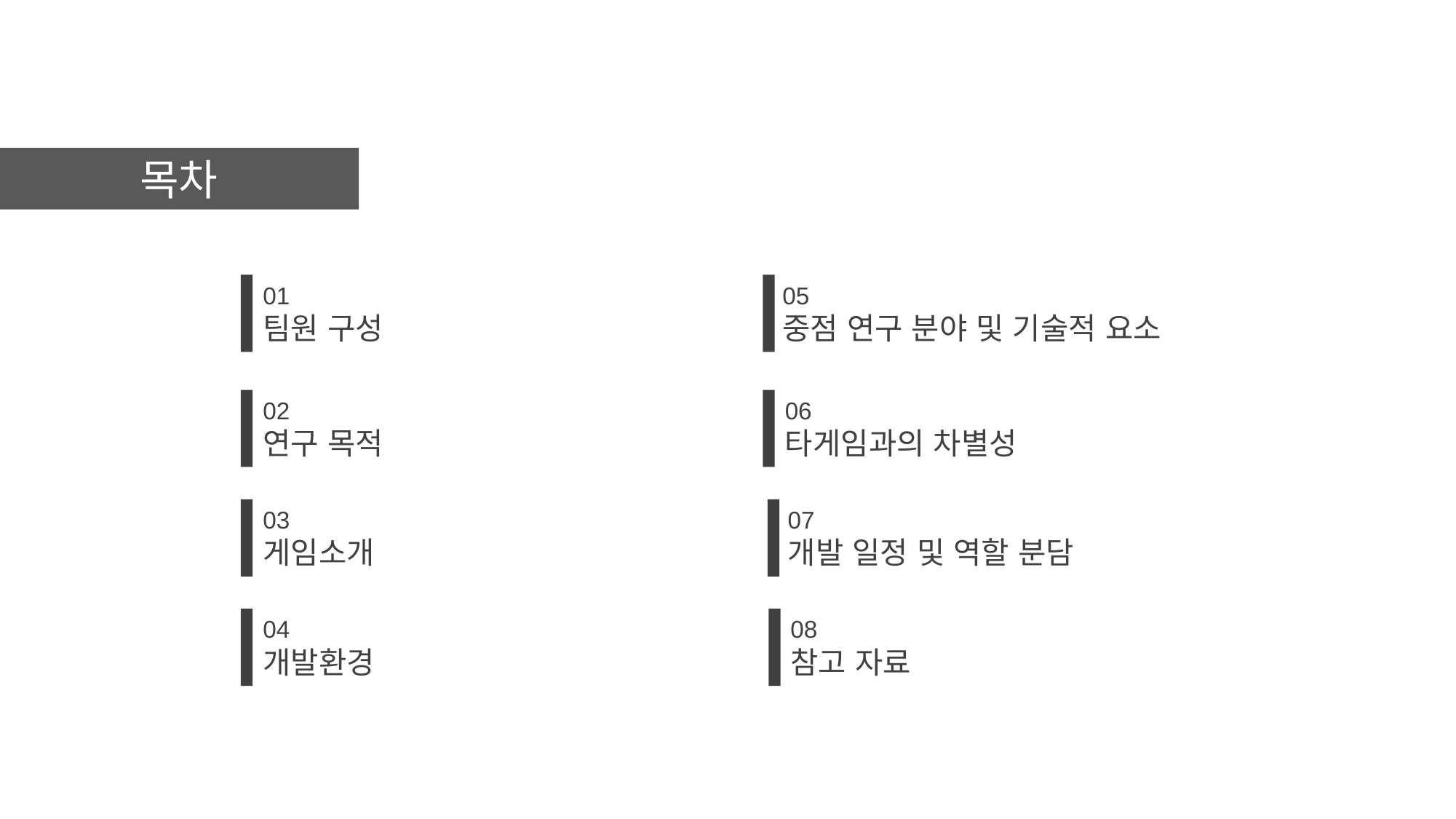

목차

01
팀원 구성

05
중점 연구 분야 및 기술적 요소

02
연구 목적

06
타게임과의 차별성

03
게임소개

07
개발 일정 및 역할 분담

04
개발환경

08
참고 자료